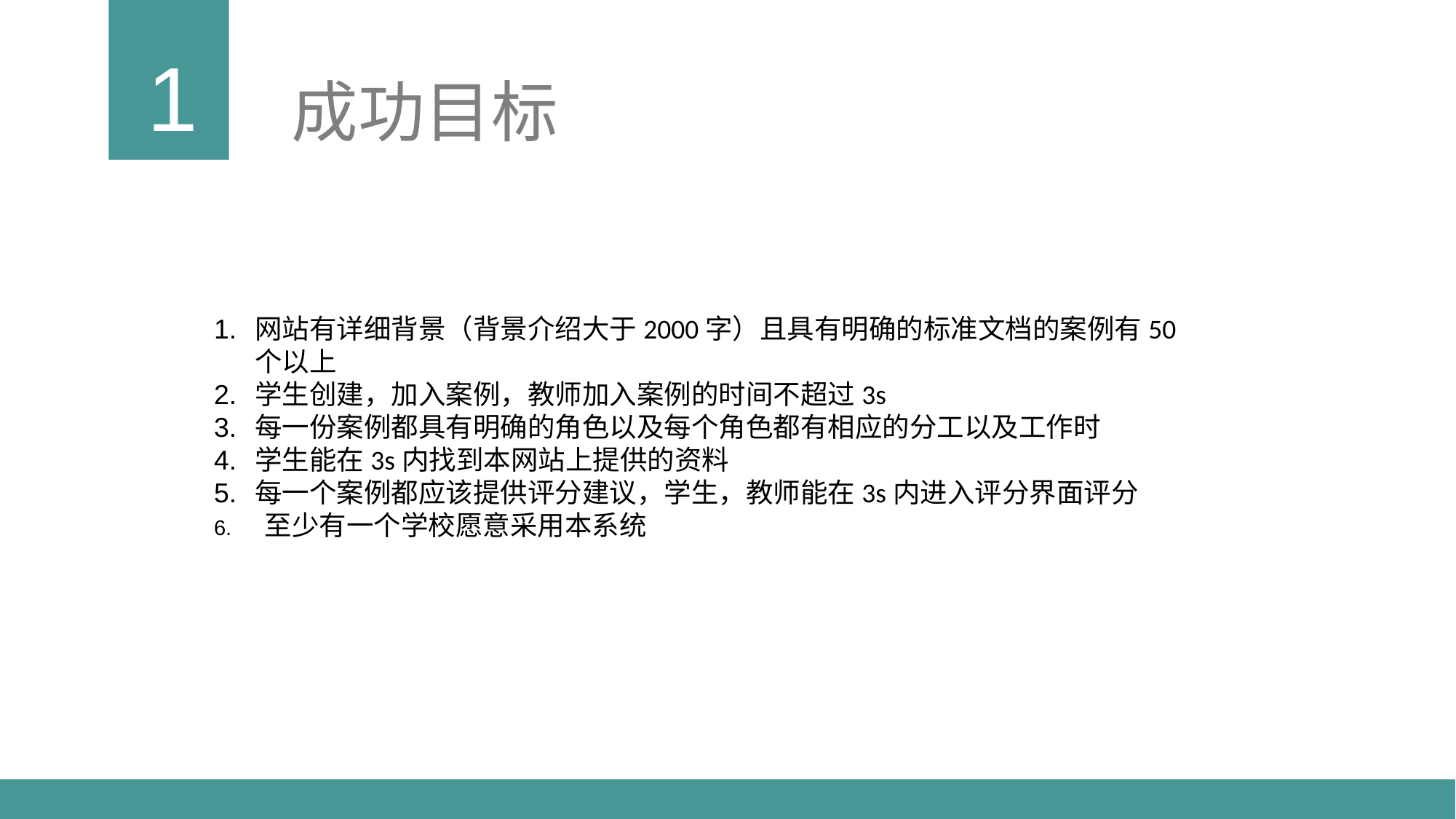

1
成功目标
网站有详细背景（背景介绍大于2000字）且具有明确的标准文档的案例有50个以上
学生创建，加入案例，教师加入案例的时间不超过3s
每一份案例都具有明确的角色以及每个角色都有相应的分工以及工作时
学生能在3s内找到本网站上提供的资料
每一个案例都应该提供评分建议，学生，教师能在3s内进入评分界面评分
 至少有一个学校愿意采用本系统